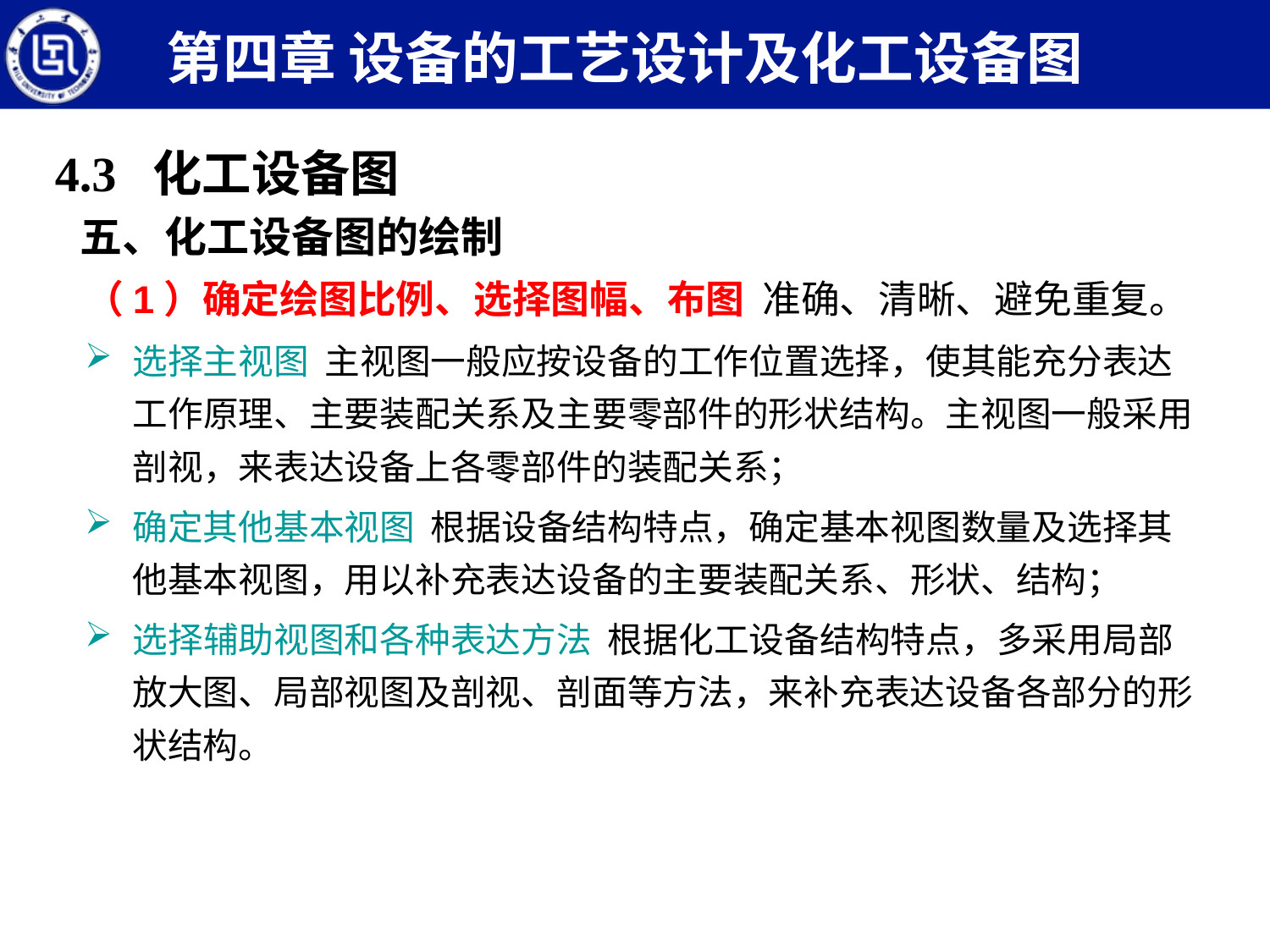

第四章 设备的工艺设计及化工设备图
4.3  化工设备图
五、化工设备图的绘制
（1）确定绘图比例、选择图幅、布图  准确、清晰、避免重复。
选择主视图  主视图一般应按设备的工作位置选择，使其能充分表达工作原理、主要装配关系及主要零部件的形状结构。主视图一般采用剖视，来表达设备上各零部件的装配关系；
确定其他基本视图  根据设备结构特点，确定基本视图数量及选择其他基本视图，用以补充表达设备的主要装配关系、形状、结构；
选择辅助视图和各种表达方法  根据化工设备结构特点，多采用局部放大图、局部视图及剖视、剖面等方法，来补充表达设备各部分的形状结构。